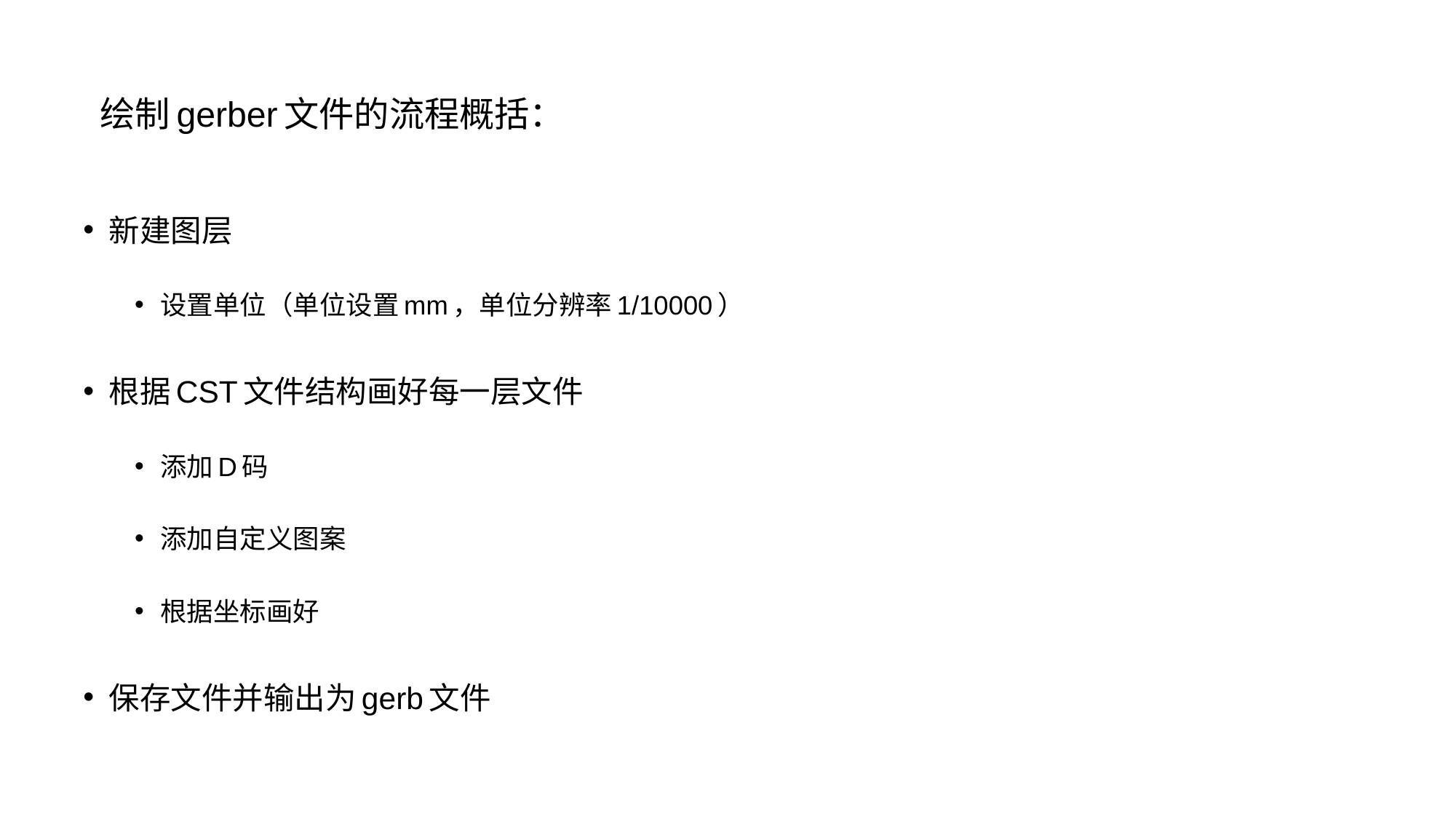

# 绘制gerber文件的流程概括：
新建图层
设置单位（单位设置mm，单位分辨率1/10000）
根据CST文件结构画好每一层文件
添加D码
添加自定义图案
根据坐标画好
保存文件并输出为gerb文件